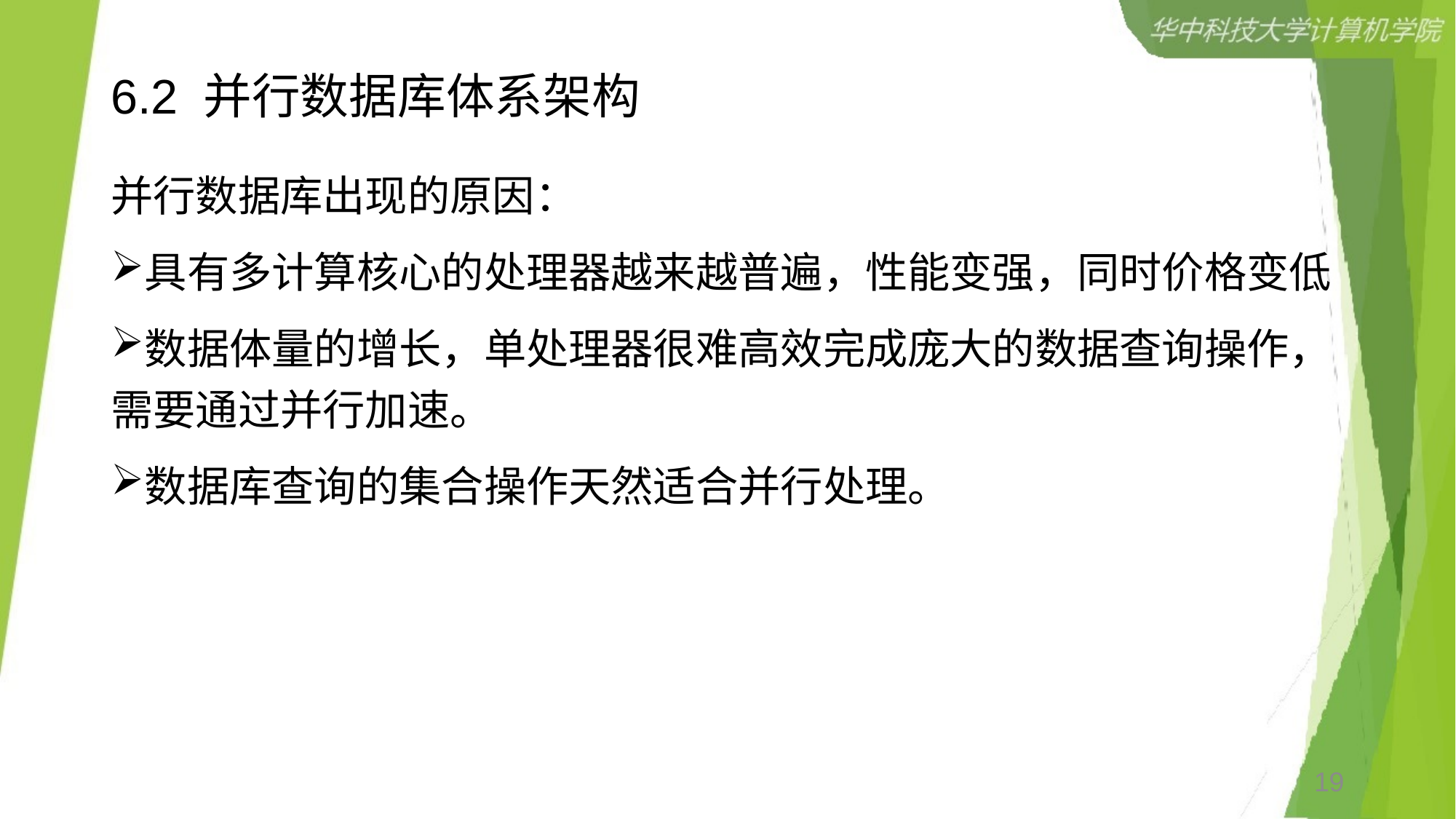

# 6.2 并行数据库体系架构
并行数据库出现的原因：
具有多计算核心的处理器越来越普遍，性能变强，同时价格变低
数据体量的增长，单处理器很难高效完成庞大的数据查询操作，需要通过并行加速。
数据库查询的集合操作天然适合并行处理。

19